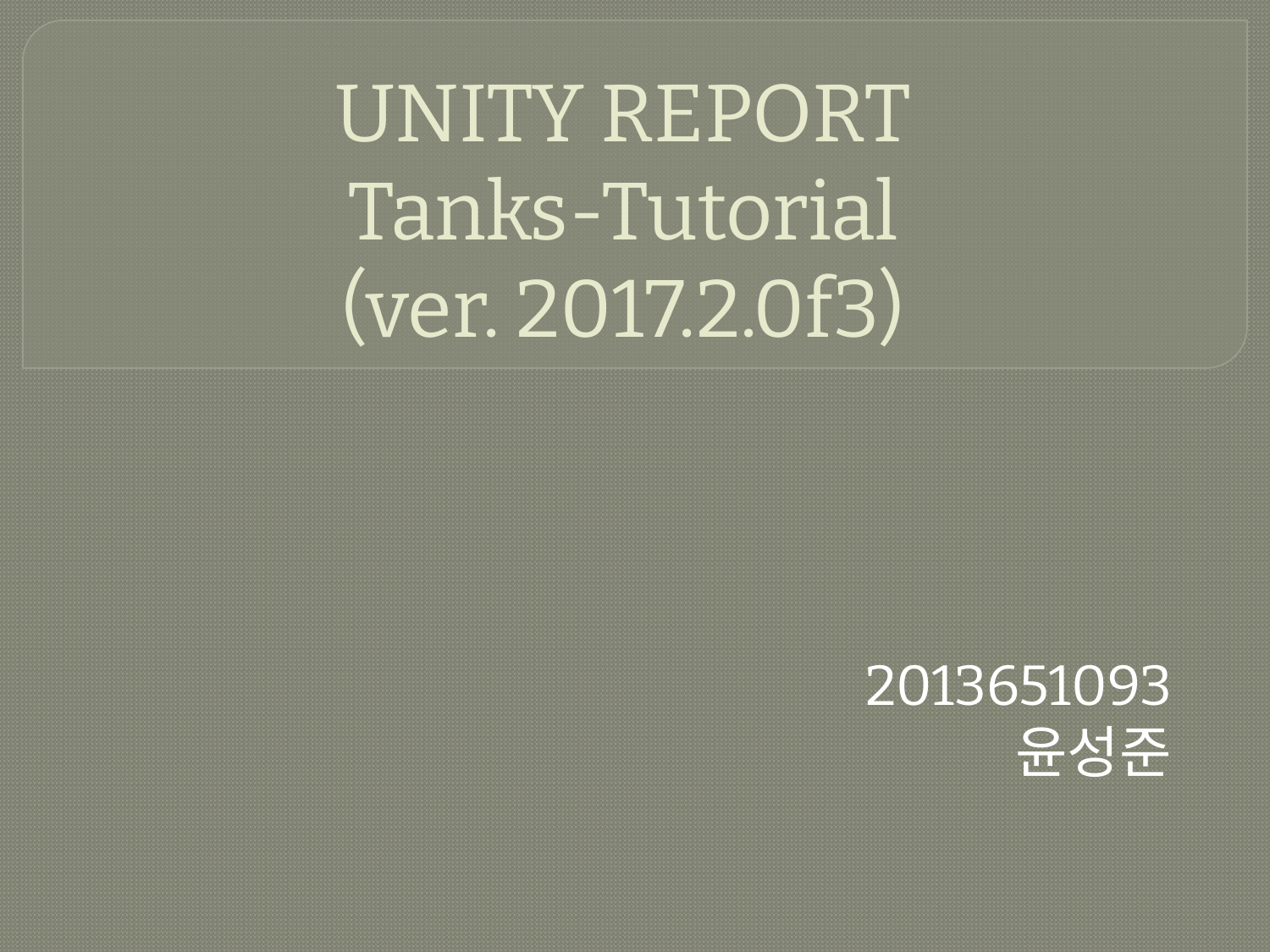

# UNITY REPORT Tanks-Tutorial (ver. 2017.2.0f3)
2013651093
윤성준